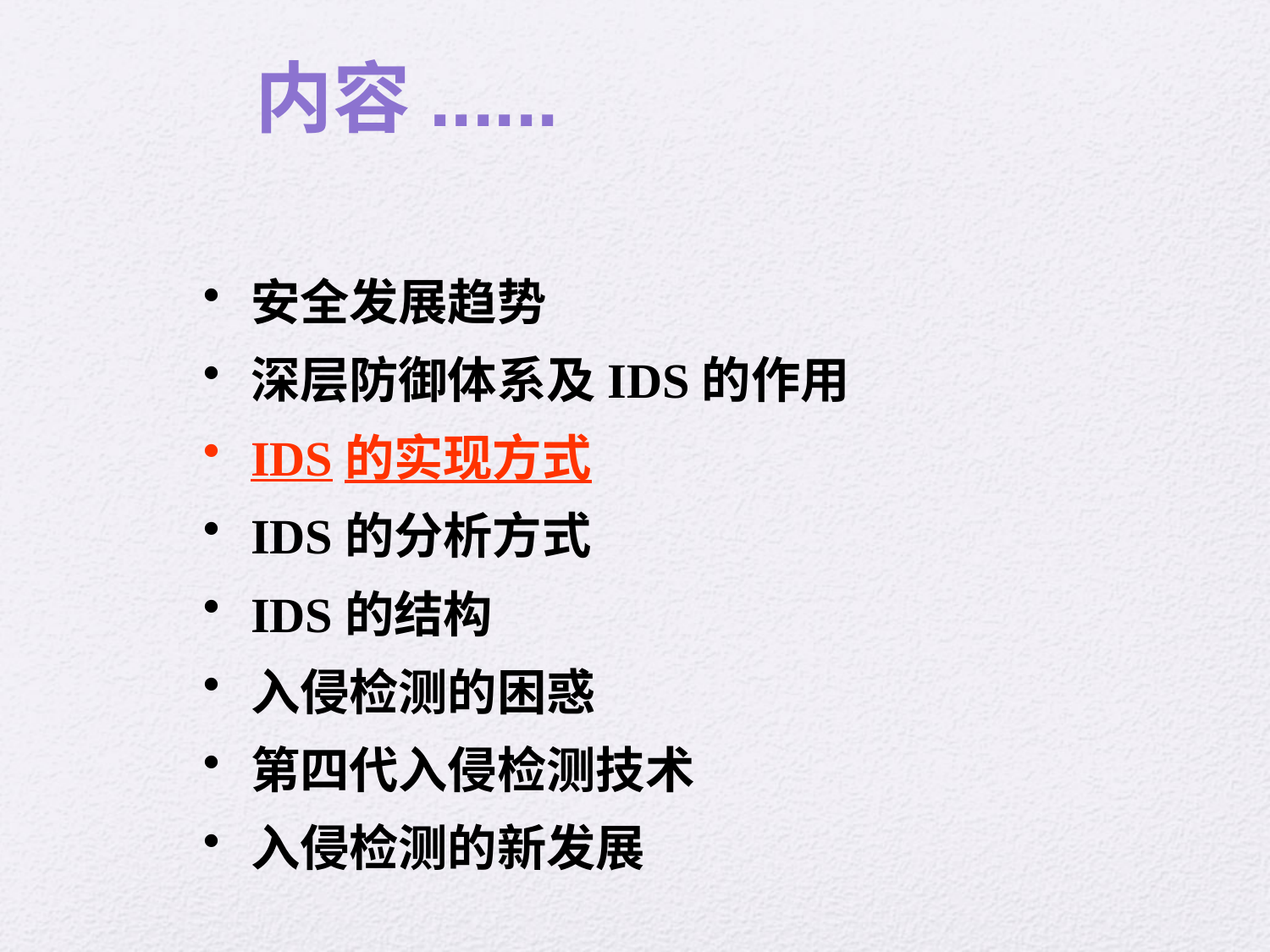

内容......
安全发展趋势
深层防御体系及IDS的作用
IDS的实现方式
IDS的分析方式
IDS的结构
入侵检测的困惑
第四代入侵检测技术
入侵检测的新发展